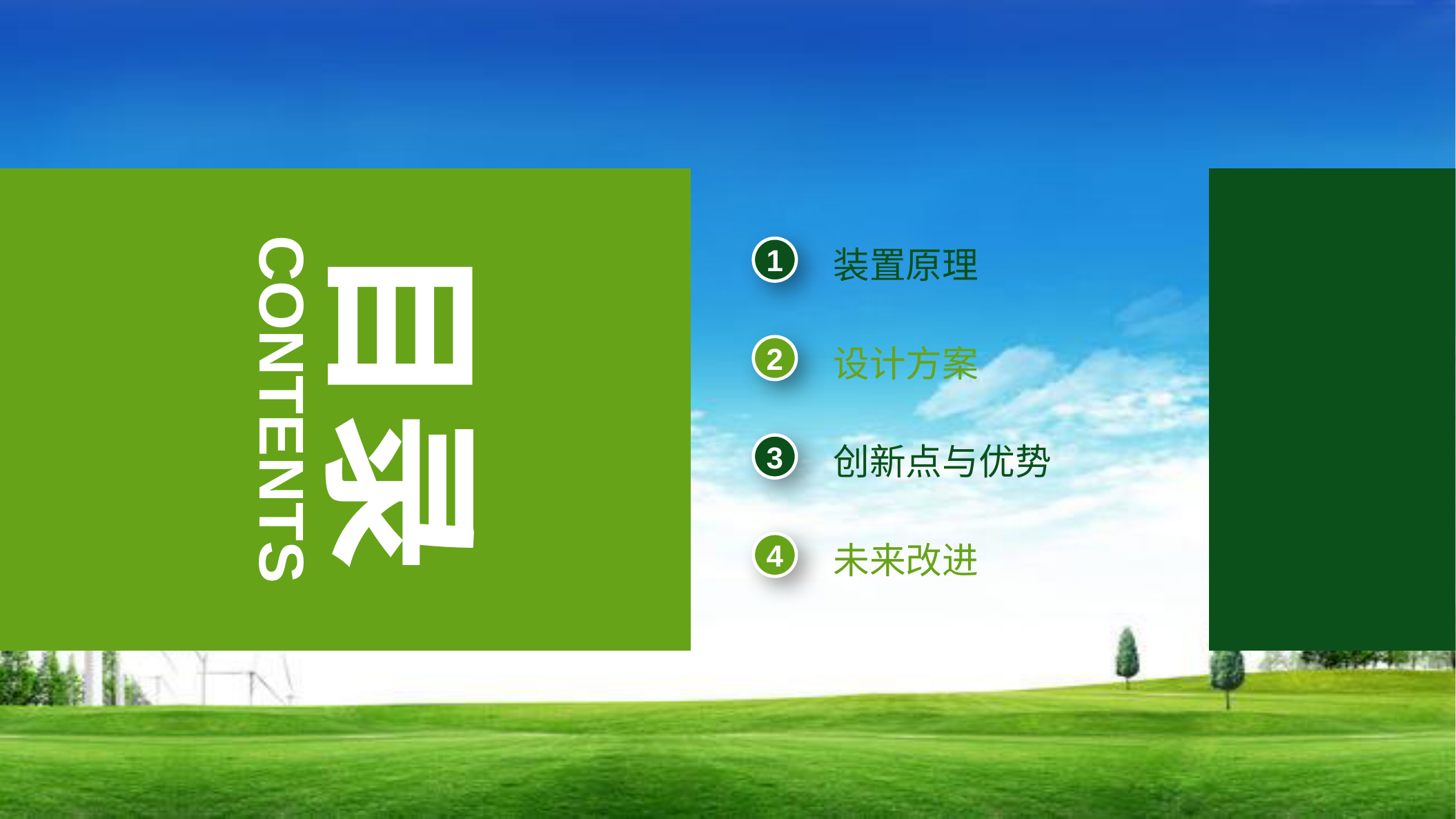

目录
1
装置原理
2
设计方案
CONTENTS
3
创新点与优势
4
未来改进